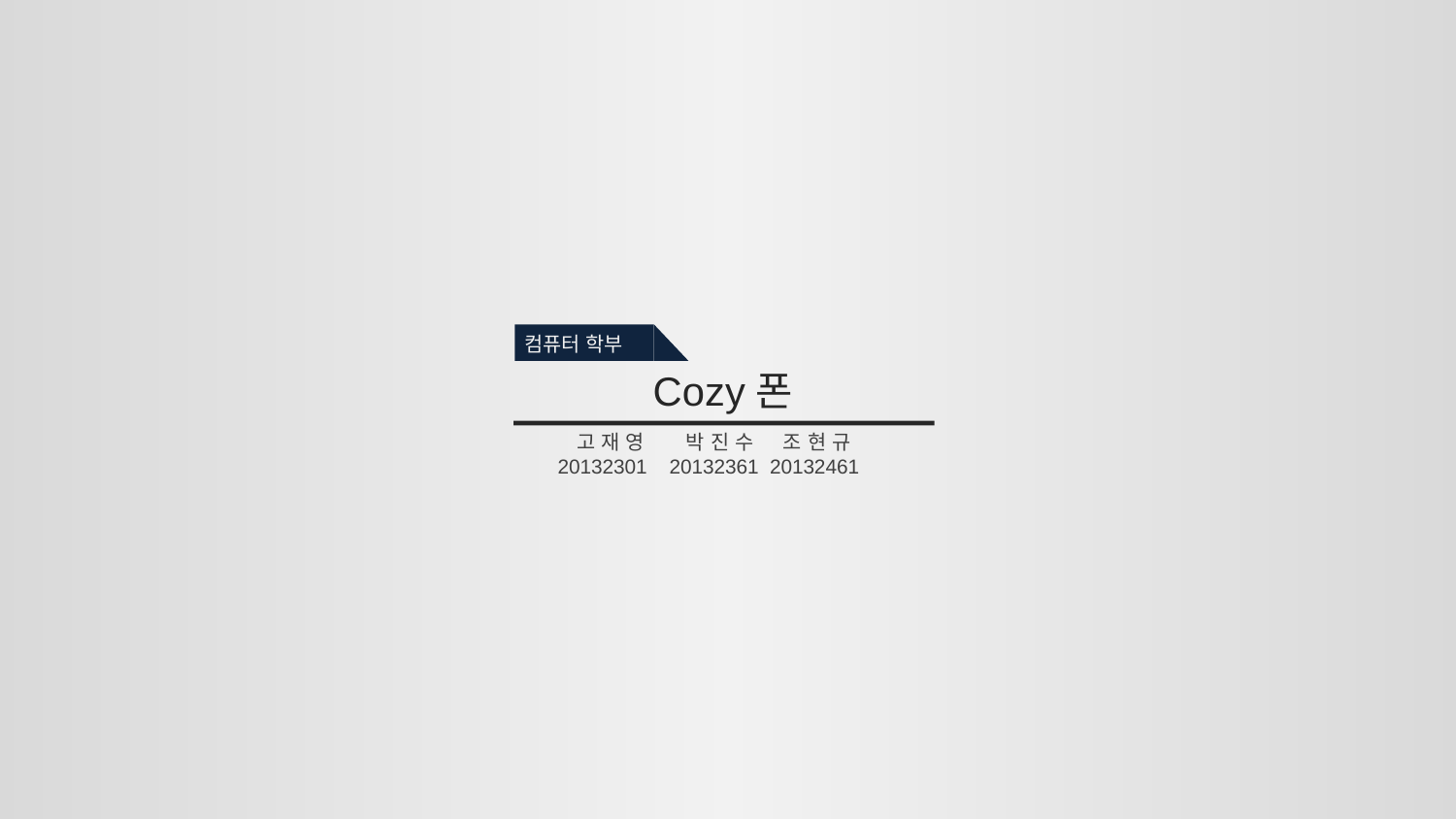

컴퓨터 학부

Cozy폰

     고재영   박진수  조현규
        20132301    20132361  20132461